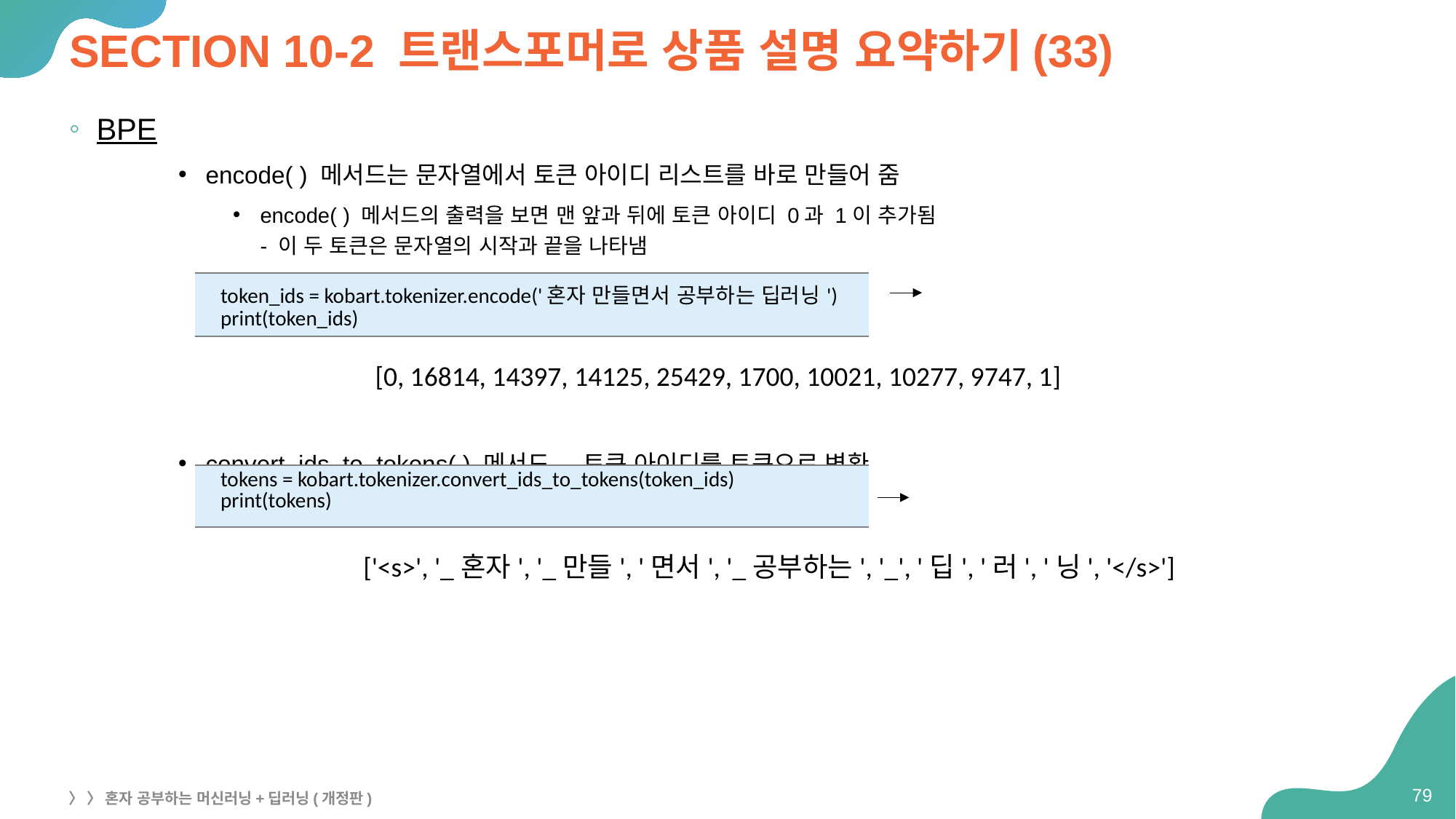

# SECTION 10-2 트랜스포머로 상품 설명 요약하기(33)
BPE
encode( ) 메서드는 문자열에서 토큰 아이디 리스트를 바로 만들어 줌
encode( ) 메서드의 출력을 보면 맨 앞과 뒤에 토큰 아이디 0과 1이 추가됨
- 이 두 토큰은 문자열의 시작과 끝을 나타냄

convert_ids_to_tokens( ) 메서드 - 토큰 아이디를 토큰으로 변환
| token\_ids = kobart.tokenizer.encode('혼자 만들면서 공부하는 딥러닝') print(token\_ids) |
| --- |
[0, 16814, 14397, 14125, 25429, 1700, 10021, 10277, 9747, 1]
| tokens = kobart.tokenizer.convert\_ids\_to\_tokens(token\_ids) print(tokens) |
| --- |
['<s>', '_혼자', '_만들', '면서', '_공부하는', '_', '딥', '러', '닝', '</s>']
79
〉 〉 혼자 공부하는 머신러닝+딥러닝(개정판)